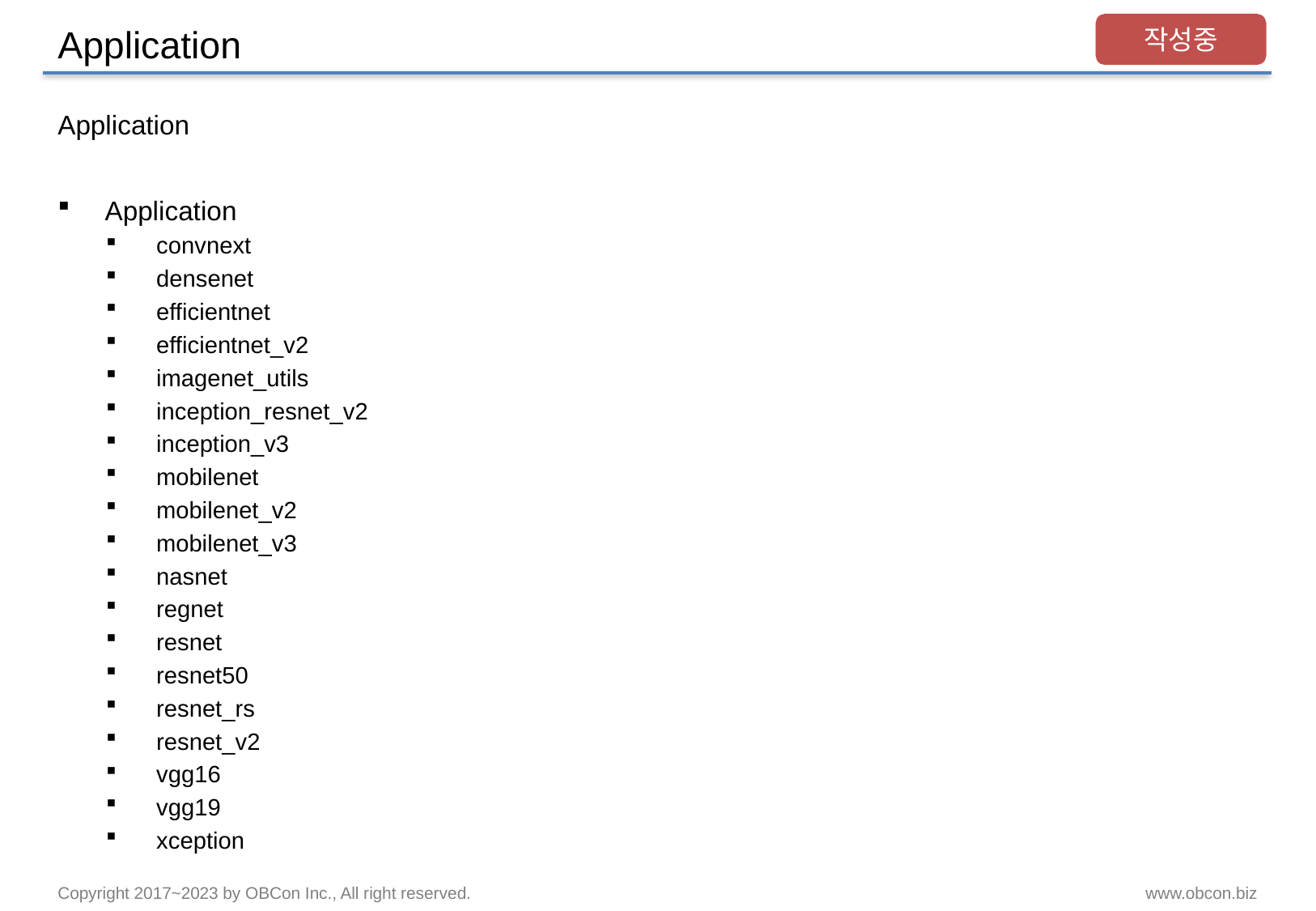

# Application
작성중
Application
Application
convnext
densenet
efficientnet
efficientnet_v2
imagenet_utils
inception_resnet_v2
inception_v3
mobilenet
mobilenet_v2
mobilenet_v3
nasnet
regnet
resnet
resnet50
resnet_rs
resnet_v2
vgg16
vgg19
xception